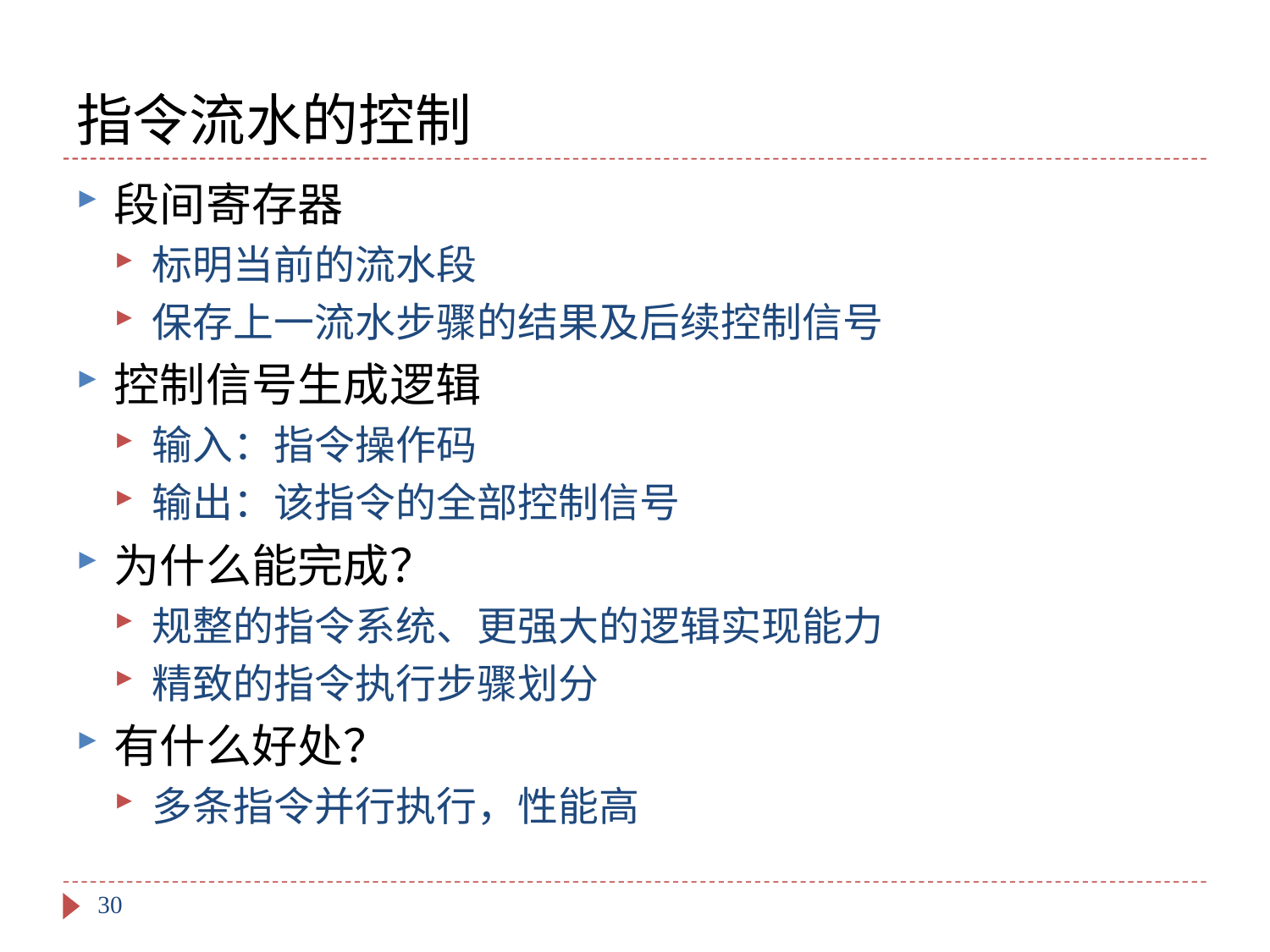

# 指令流水的控制
段间寄存器
标明当前的流水段
保存上一流水步骤的结果及后续控制信号
控制信号生成逻辑
输入：指令操作码
输出：该指令的全部控制信号
为什么能完成？
规整的指令系统、更强大的逻辑实现能力
精致的指令执行步骤划分
有什么好处？
多条指令并行执行，性能高

30